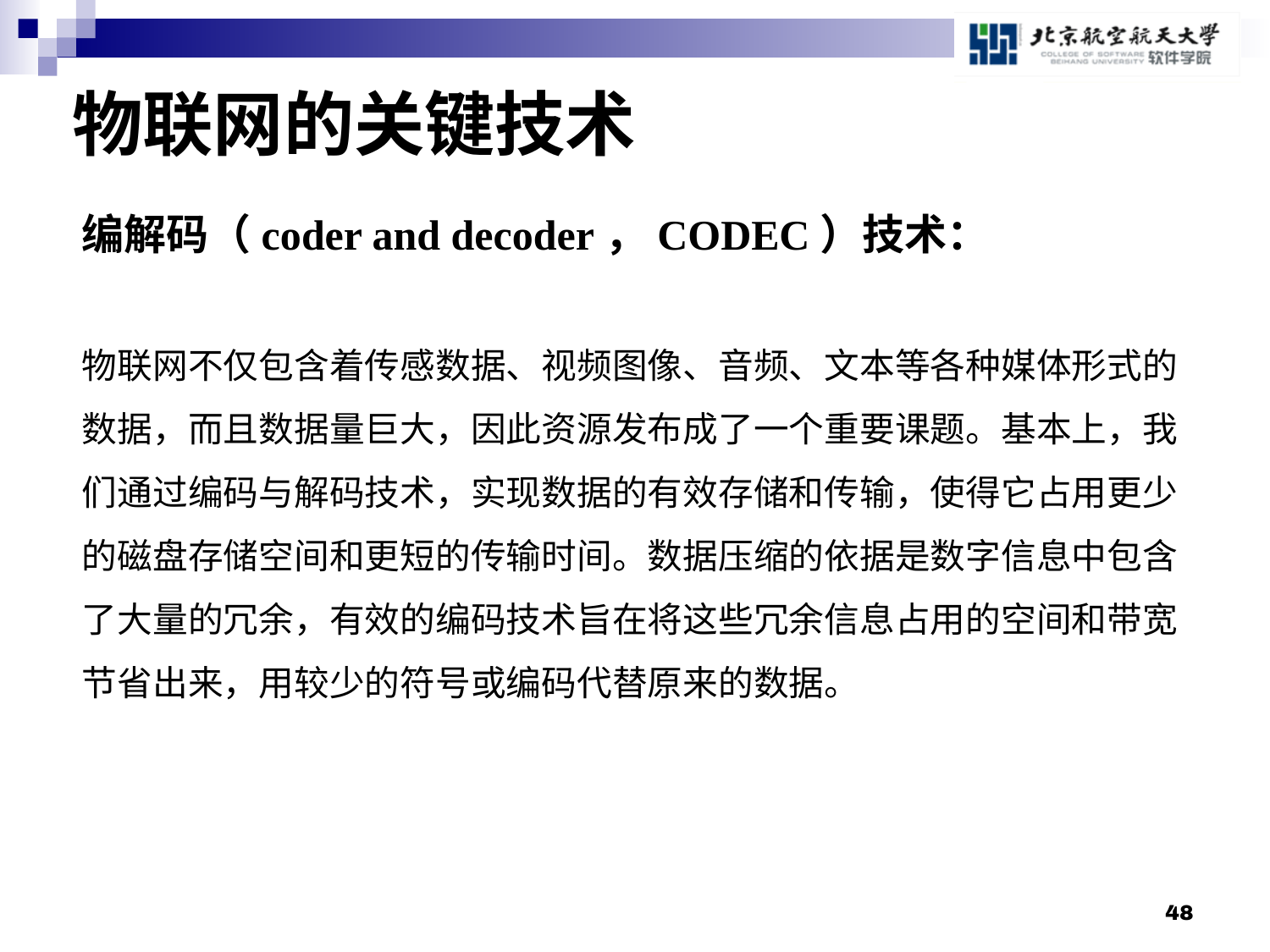

# 物联网的关键技术
编解码（coder and decoder，CODEC）技术：

物联网不仅包含着传感数据、视频图像、音频、文本等各种媒体形式的数据，而且数据量巨大，因此资源发布成了一个重要课题。基本上，我们通过编码与解码技术，实现数据的有效存储和传输，使得它占用更少的磁盘存储空间和更短的传输时间。数据压缩的依据是数字信息中包含了大量的冗余，有效的编码技术旨在将这些冗余信息占用的空间和带宽节省出来，用较少的符号或编码代替原来的数据。
48